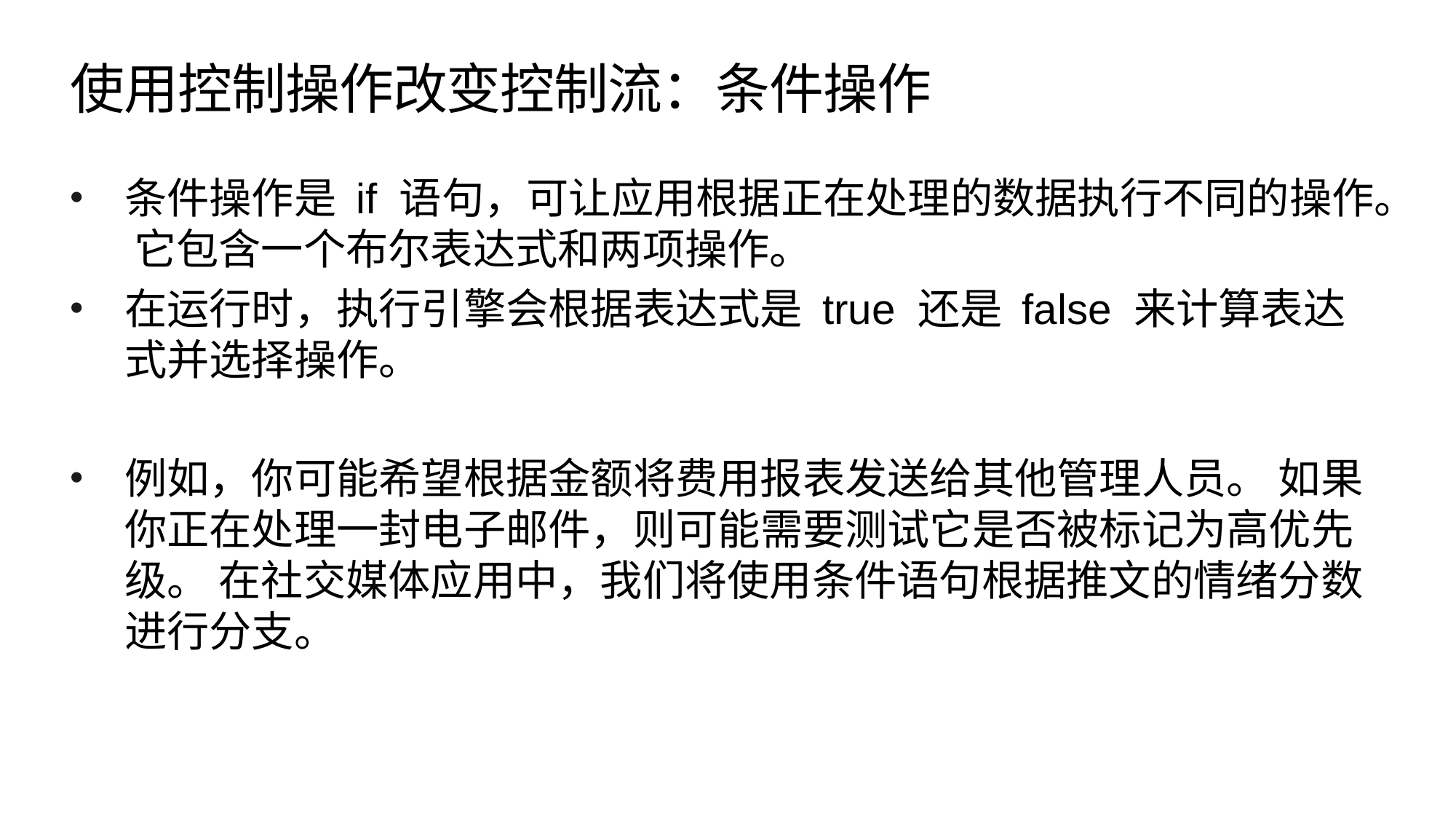

# 使用控制操作改变控制流：条件操作
条件操作是 if 语句，可让应用根据正在处理的数据执行不同的操作。 它包含一个布尔表达式和两项操作。
在运行时，执行引擎会根据表达式是 true 还是 false 来计算表达式并选择操作。

例如，你可能希望根据金额将费用报表发送给其他管理人员。 如果你正在处理一封电子邮件，则可能需要测试它是否被标记为高优先级。 在社交媒体应用中，我们将使用条件语句根据推文的情绪分数进行分支。